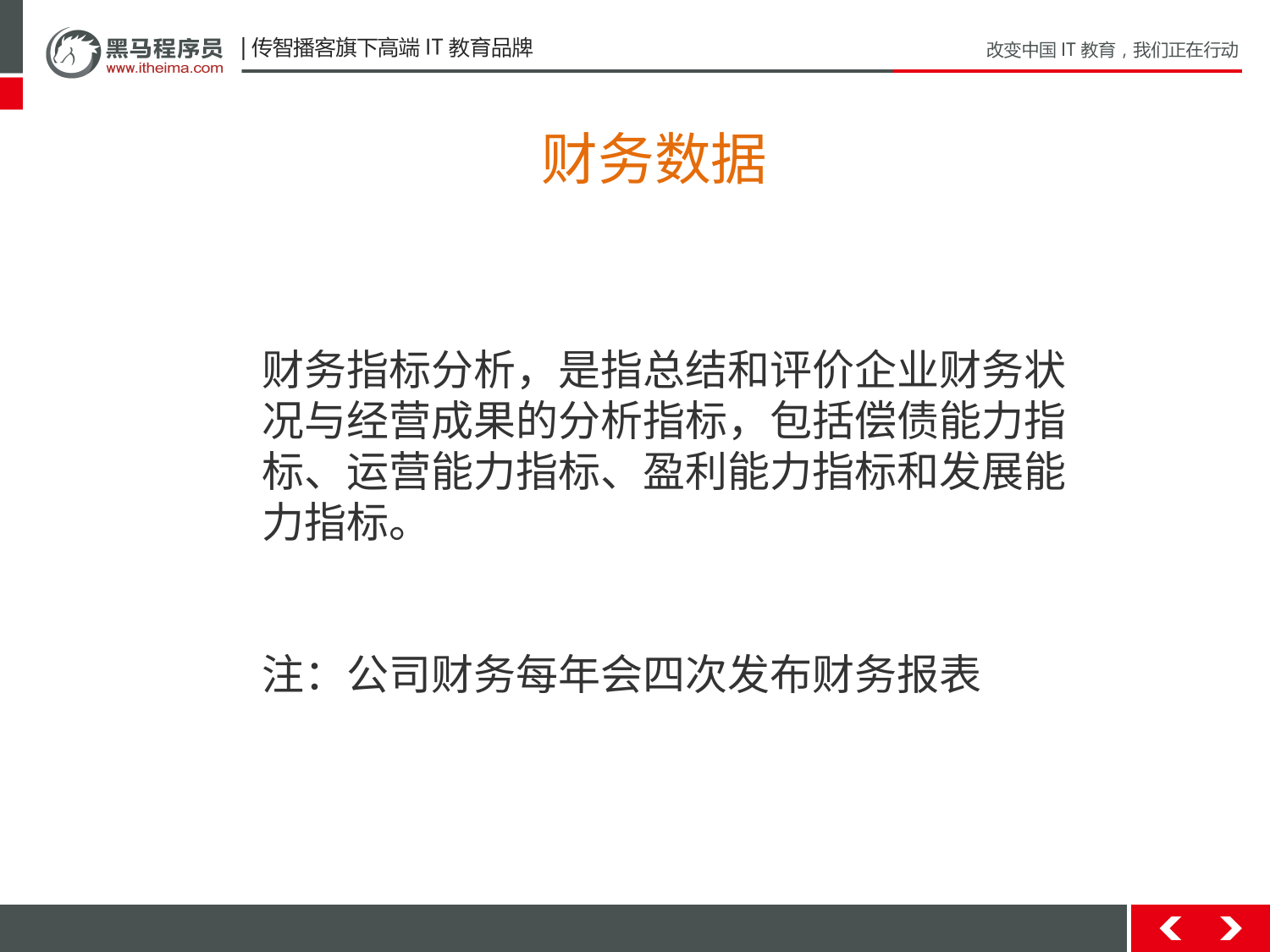

财务数据
财务指标分析，是指总结和评价企业财务状况与经营成果的分析指标，包括偿债能力指标、运营能力指标、盈利能力指标和发展能力指标。

注：公司财务每年会四次发布财务报表